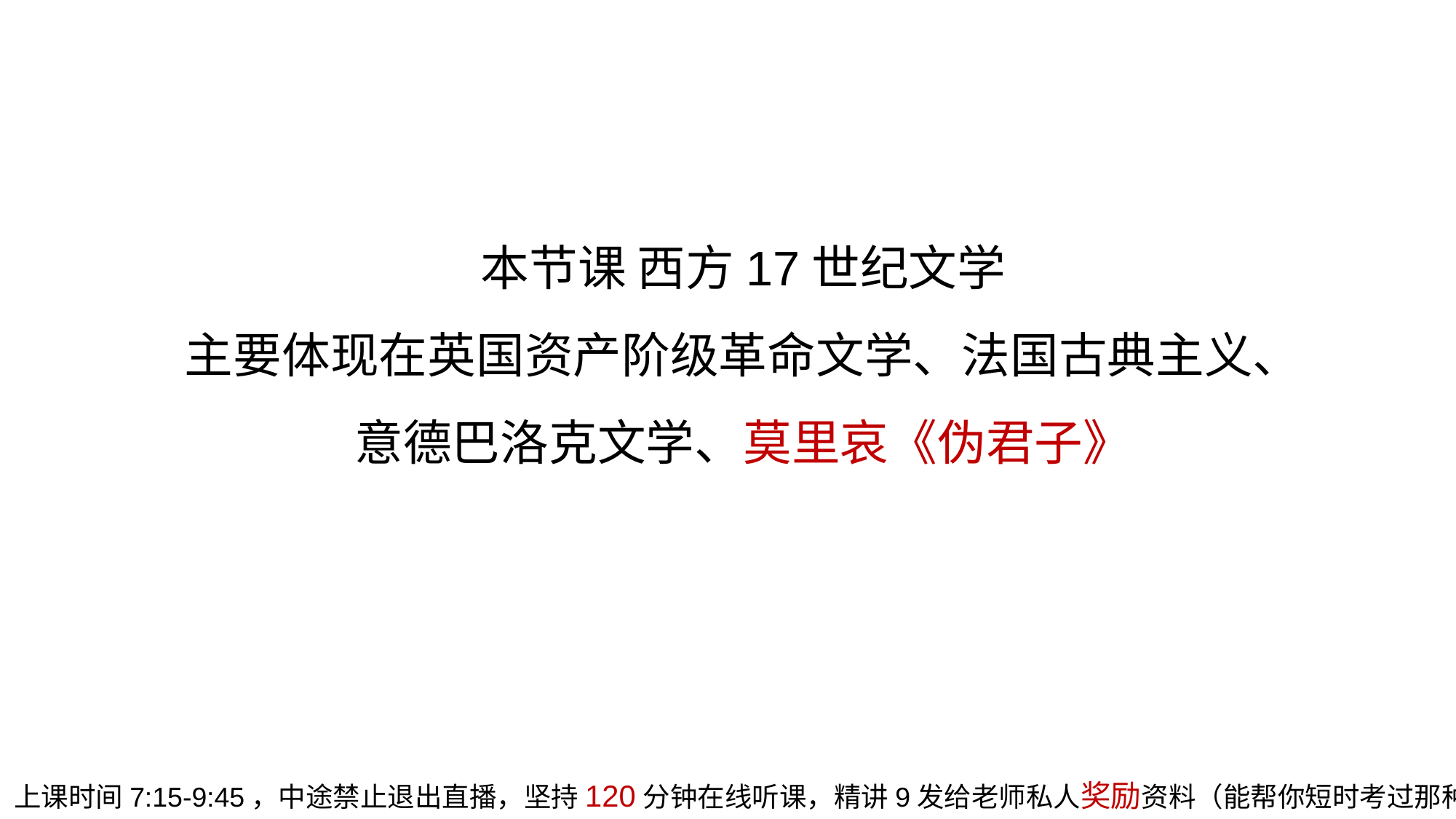

本节课 西方17世纪文学
主要体现在英国资产阶级革命文学、法国古典主义、意德巴洛克文学、莫里哀《伪君子》